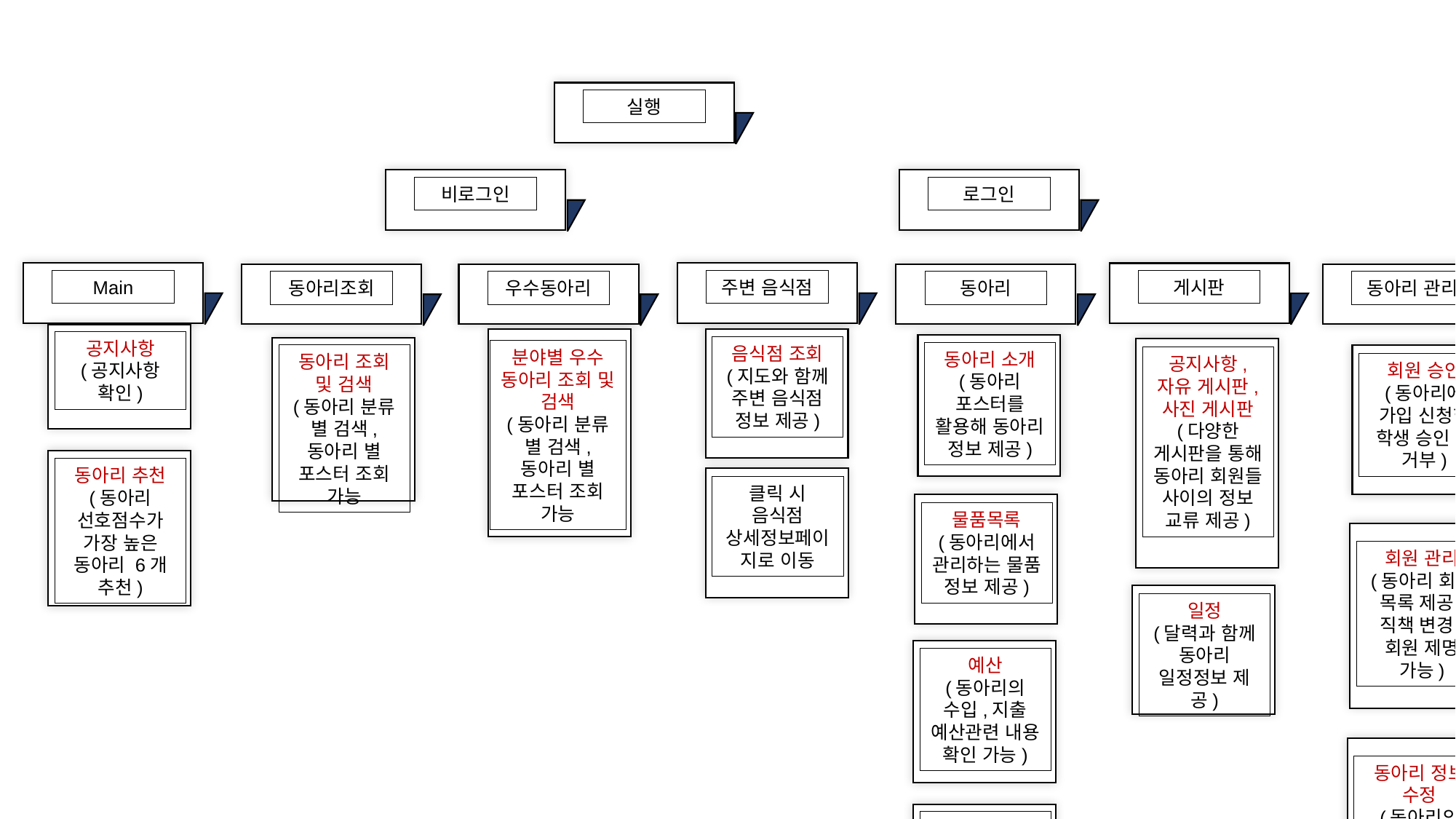

실행

비로그인

로그인

Main

주변 음식점

게시판

동아리조회

우수동아리

동아리

동아리 관리

공지사항
(공지사항 확인)

음식점 조회
(지도와 함께 주변 음식점 정보 제공)

분야별 우수 동아리 조회 및 검색
(동아리 분류 별 검색, 동아리 별 포스터 조회 가능

동아리 소개
(동아리 포스터를 활용해 동아리 정보 제공)

동아리 조회 및 검색
(동아리 분류 별 검색, 동아리 별 포스터 조회 가능

공지사항, 자유 게시판, 사진 게시판
(다양한 게시판을 통해 동아리 회원들 사이의 정보 교류 제공)

회원 승인
(동아리에 가입 신청한 학생 승인 및 거부)

동아리 추천
(동아리 선호점수가 가장 높은 동아리 6개 추천)

클릭 시 음식점 상세정보페이지로 이동

물품목록
(동아리에서 관리하는 물품 정보 제공)

회원 관리
(동아리 회원 목록 제공, 직책 변경, 회원 제명 가능)

일정
(달력과 함께 동아리 일정정보 제공)

예산
(동아리의 수입,지출 예산관련 내용 확인 가능)

동아리 정보 수정
(동아리의 정보 수정 )

회원 목록
(동아리 회원 목록 정보 제공)